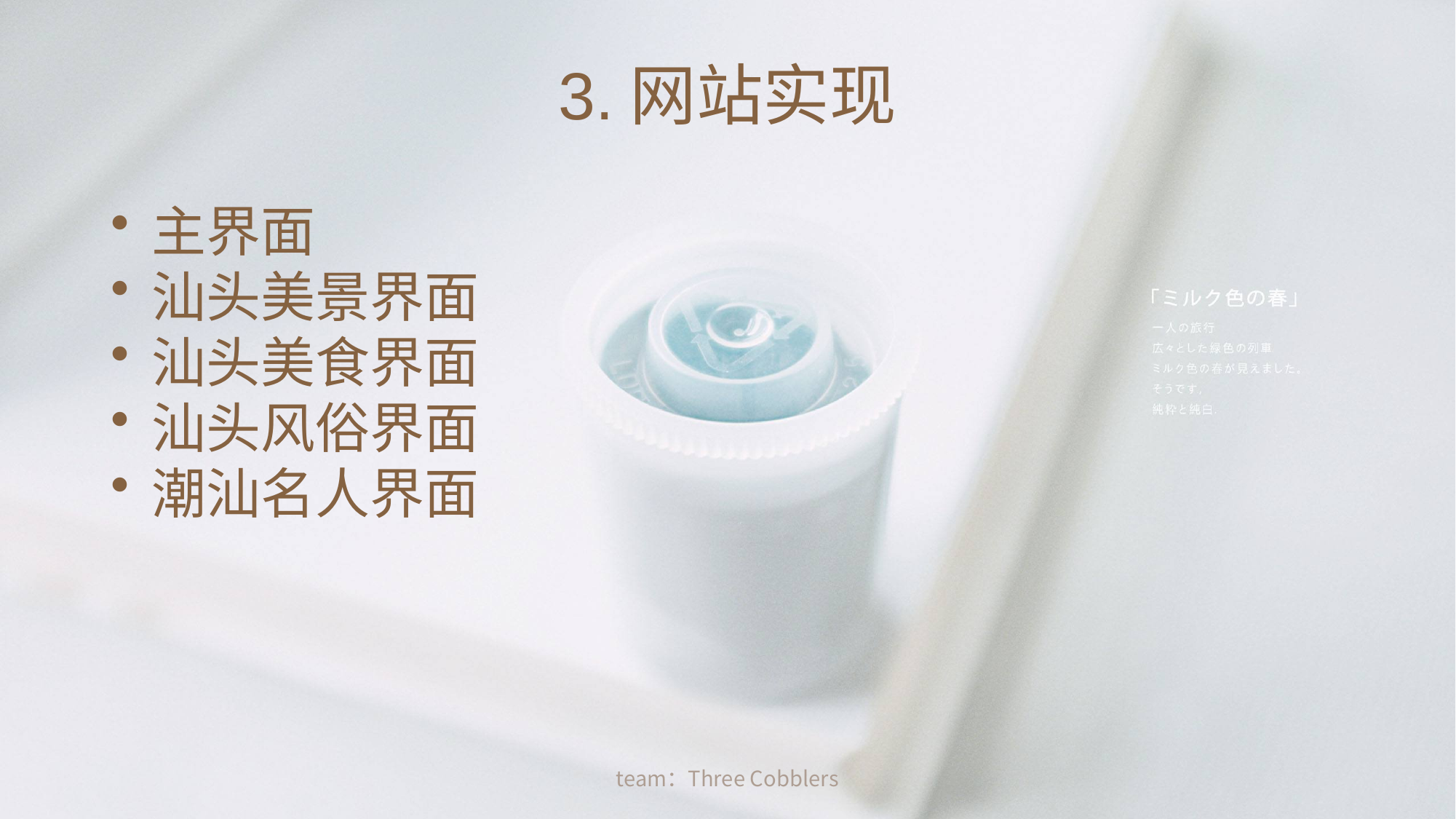

# 3.网站实现
主界面
汕头美景界面
汕头美食界面
汕头风俗界面
潮汕名人界面
team：Three Cobblers